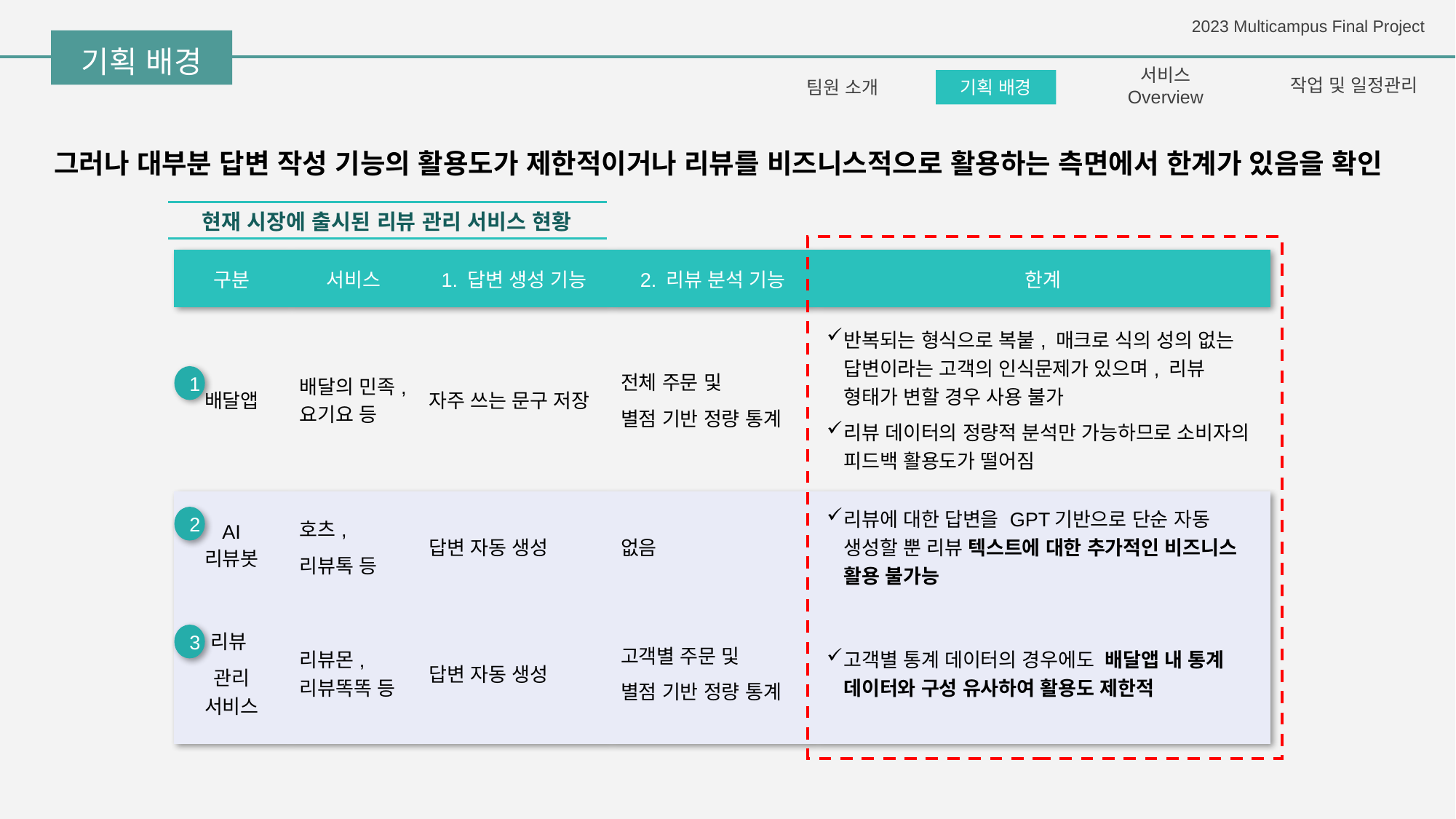

기획 배경
팀원 소개
기획 배경
서비스 Overview
작업 및 일정관리
그러나 대부분 답변 작성 기능의 활용도가 제한적이거나 리뷰를 비즈니스적으로 활용하는 측면에서 한계가 있음을 확인
현재 시장에 출시된 리뷰 관리 서비스 현황

| 구분 | 서비스 | 1. 답변 생성 기능 | 2. 리뷰 분석 기능 | 한계 |
| --- | --- | --- | --- | --- |
| 배달앱 | 배달의 민족, 요기요 등 | 자주 쓰는 문구 저장 | 전체 주문 및 별점 기반 정량 통계 | 반복되는 형식으로 복붙, 매크로 식의 성의 없는 답변이라는 고객의 인식문제가 있으며, 리뷰 형태가 변할 경우 사용 불가 리뷰 데이터의 정량적 분석만 가능하므로 소비자의 피드백 활용도가 떨어짐 |
| AI 리뷰봇 | 호츠, 리뷰톡 등 | 답변 자동 생성 | 없음 | 리뷰에 대한 답변을 GPT기반으로 단순 자동 생성할 뿐 리뷰 텍스트에 대한 추가적인 비즈니스 활용 불가능 |
| 리뷰 관리 서비스 | 리뷰몬, 리뷰똑똑 등 | 답변 자동 생성 | 고객별 주문 및 별점 기반 정량 통계 | 고객별 통계 데이터의 경우에도 배달앱 내 통계 데이터와 구성 유사하여 활용도 제한적 |
1
2
3